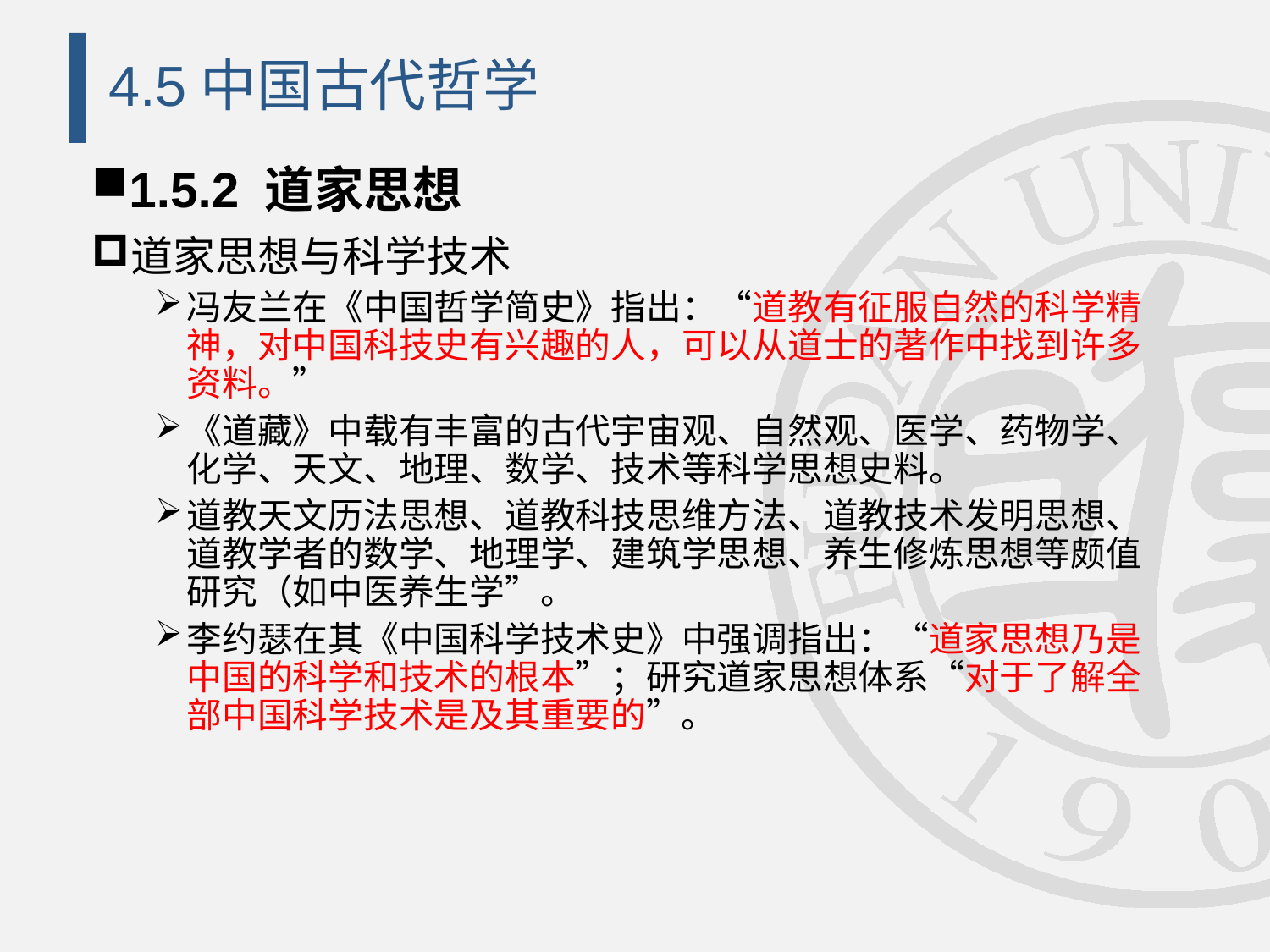

# 4.5中国古代哲学
1.5.2 道家思想
道家思想与科学技术
冯友兰在《中国哲学简史》指出：“道教有征服自然的科学精神，对中国科技史有兴趣的人，可以从道士的著作中找到许多资料。”
《道藏》中载有丰富的古代宇宙观、自然观、医学、药物学、化学、天文、地理、数学、技术等科学思想史料。
道教天文历法思想、道教科技思维方法、道教技术发明思想、道教学者的数学、地理学、建筑学思想、养生修炼思想等颇值研究（如中医养生学”。
李约瑟在其《中国科学技术史》中强调指出：“道家思想乃是中国的科学和技术的根本”；研究道家思想体系“对于了解全部中国科学技术是及其重要的”。